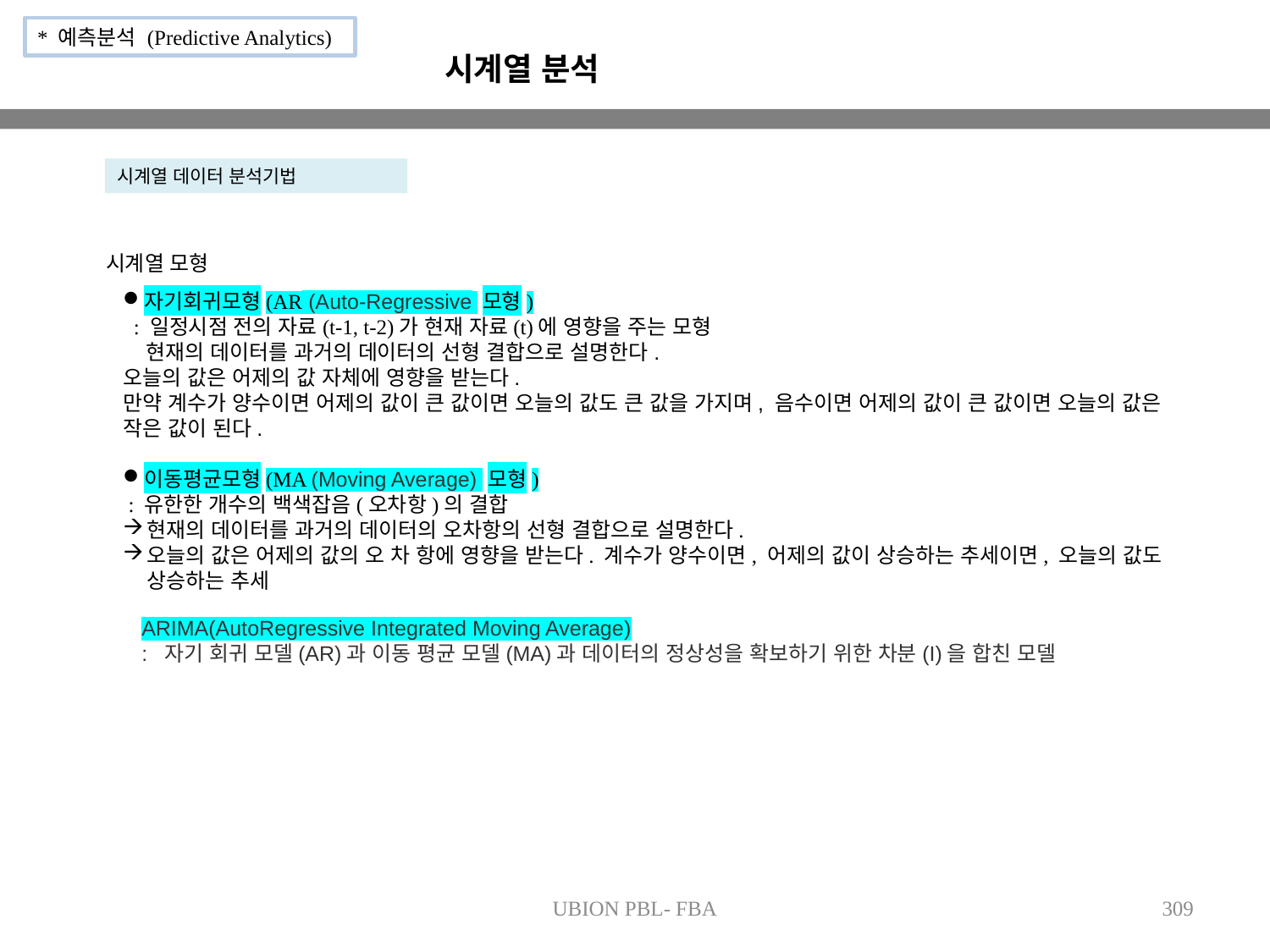

* 예측분석 (Predictive Analytics)
시계열 분석

시계열 데이터 분석기법
시계열 모형
자기회귀모형(AR (Auto-Regressive 모형)
  : 일정시점 전의 자료(t-1, t-2)가 현재 자료(t)에 영향을 주는 모형
   현재의 데이터를 과거의 데이터의 선형 결합으로 설명한다.
오늘의 값은 어제의 값 자체에 영향을 받는다.
만약 계수가 양수이면 어제의 값이 큰 값이면 오늘의 값도 큰 값을 가지며, 음수이면 어제의 값이 큰 값이면 오늘의 값은 작은 값이 된다.

이동평균모형(MA (Moving Average) 모형)
 : 유한한 개수의 백색잡음(오차항)의 결합
현재의 데이터를 과거의 데이터의 오차항의 선형 결합으로 설명한다.
오늘의 값은 어제의 값의 오 차 항에 영향을 받는다. 계수가 양수이면, 어제의 값이 상승하는 추세이면, 오늘의 값도 상승하는 추세
ARIMA(AutoRegressive Integrated Moving Average)
:  자기 회귀 모델(AR)과 이동 평균 모델(MA)과 데이터의 정상성을 확보하기 위한 차분(I)을 합친 모델
UBION PBL- FBA
309